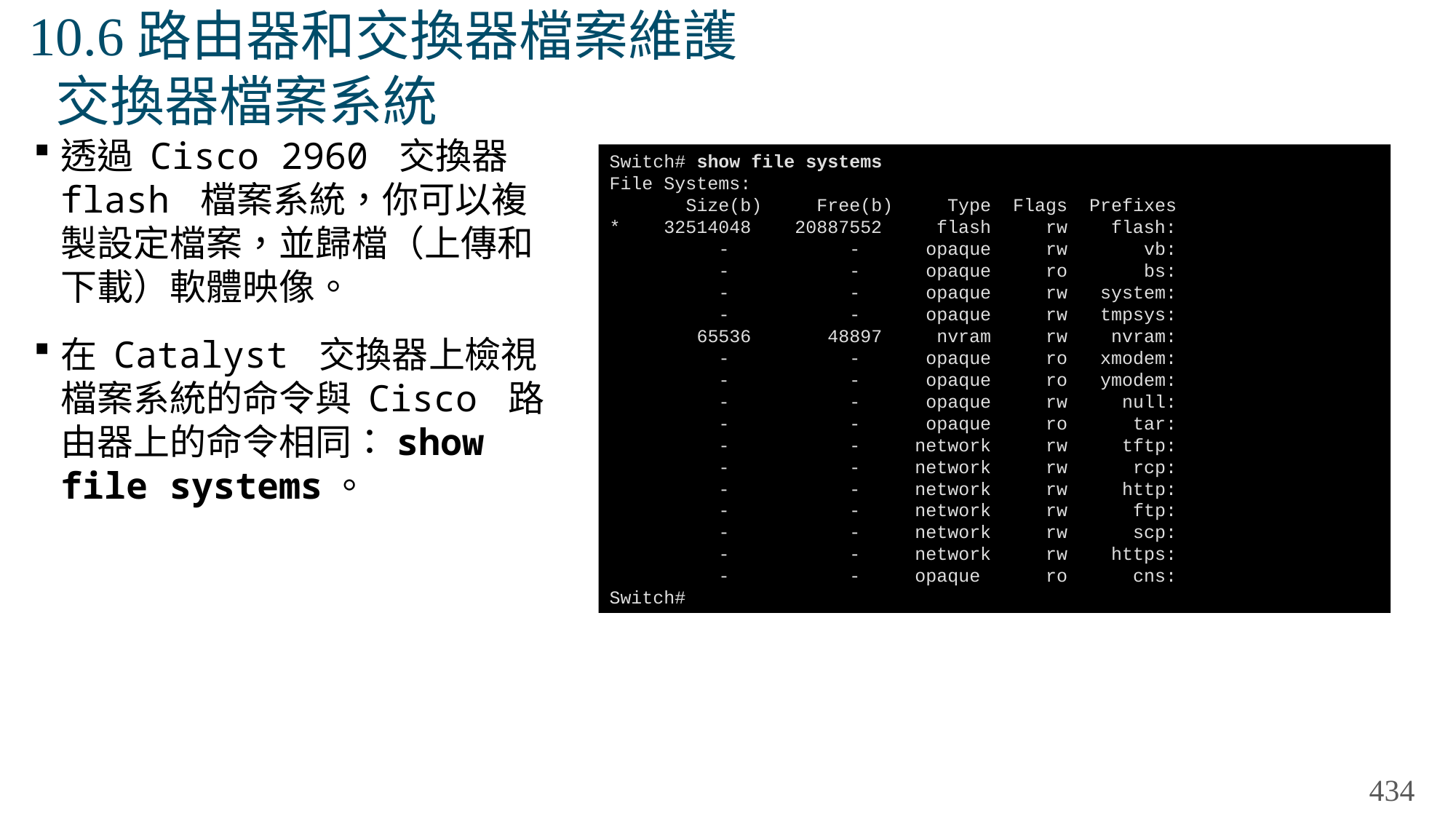

# 10.6路由器和交換器檔案維護 交換器檔案系統
透過 Cisco 2960 交換器 flash 檔案系統，你可以複製設定檔案，並歸檔（上傳和下載）軟體映像。
在 Catalyst 交換器上檢視檔案系統的命令與 Cisco 路由器上的命令相同：show file systems。

Switch# show file systems
File Systems:
       Size(b)     Free(b)     Type  Flags  Prefixes
*    32514048    20887552     flash     rw    flash:
          -           -      opaque     rw       vb:
          -           -      opaque     ro       bs:
          -           -      opaque     rw   system:
          -           -      opaque     rw   tmpsys:
        65536       48897     nvram     rw    nvram:
          -           -      opaque     ro   xmodem:
          -           -      opaque     ro   ymodem:
          -           -      opaque     rw     null:
          -           -      opaque     ro      tar:
          -           -     network     rw     tftp:
          -           -     network     rw      rcp:
          -           -     network     rw     http:
          -           -     network     rw      ftp:
          -           -     network     rw      scp:
          -           -     network     rw    https:
          -           -     opaque      ro      cns:
Switch#
434